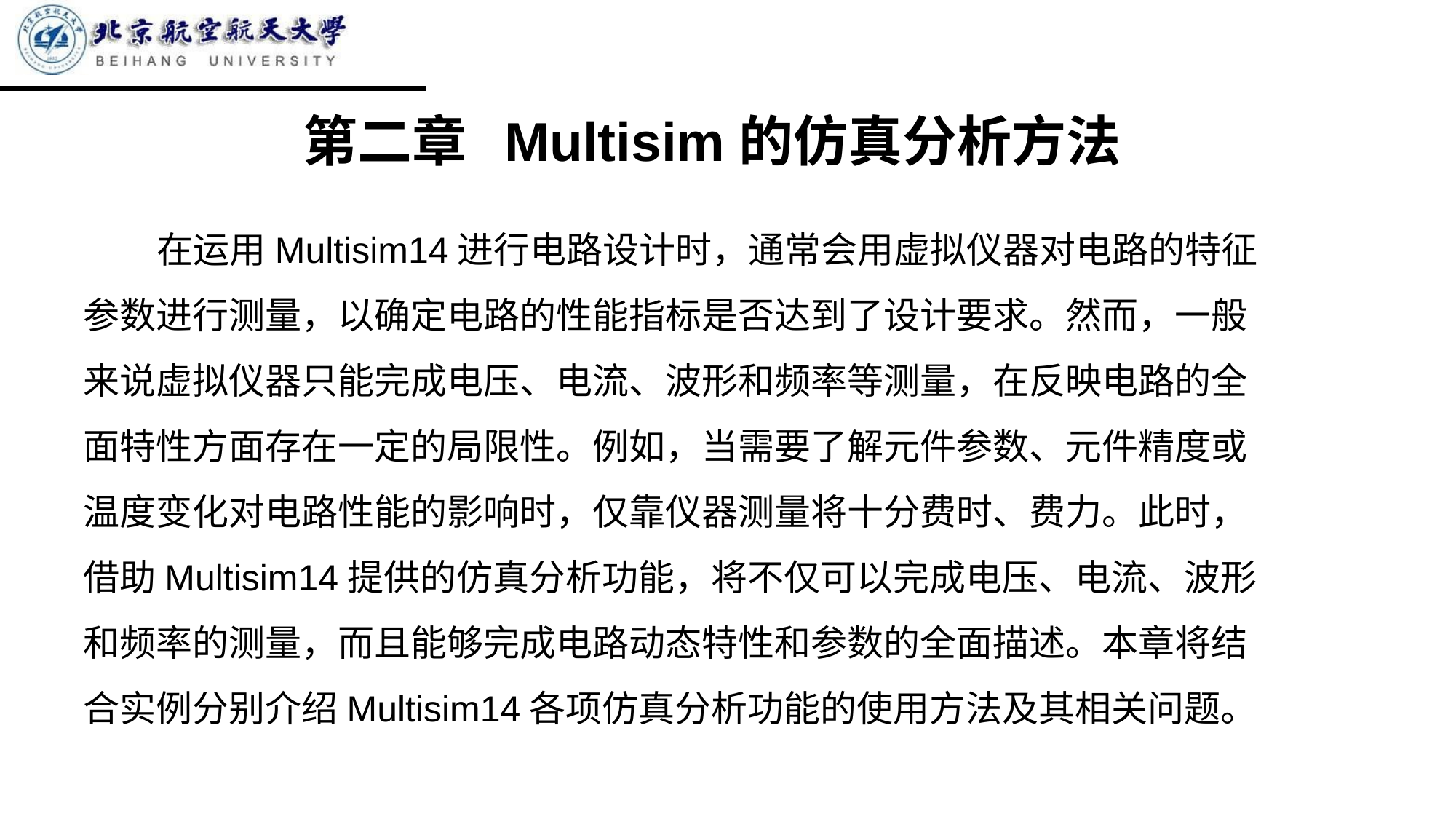

第二章  Multisim的仿真分析方法
    在运用Multisim14进行电路设计时，通常会用虚拟仪器对电路的特征参数进行测量，以确定电路的性能指标是否达到了设计要求。然而，一般来说虚拟仪器只能完成电压、电流、波形和频率等测量，在反映电路的全面特性方面存在一定的局限性。例如，当需要了解元件参数、元件精度或温度变化对电路性能的影响时，仅靠仪器测量将十分费时、费力。此时，借助Multisim14提供的仿真分析功能，将不仅可以完成电压、电流、波形和频率的测量，而且能够完成电路动态特性和参数的全面描述。本章将结合实例分别介绍Multisim14各项仿真分析功能的使用方法及其相关问题。